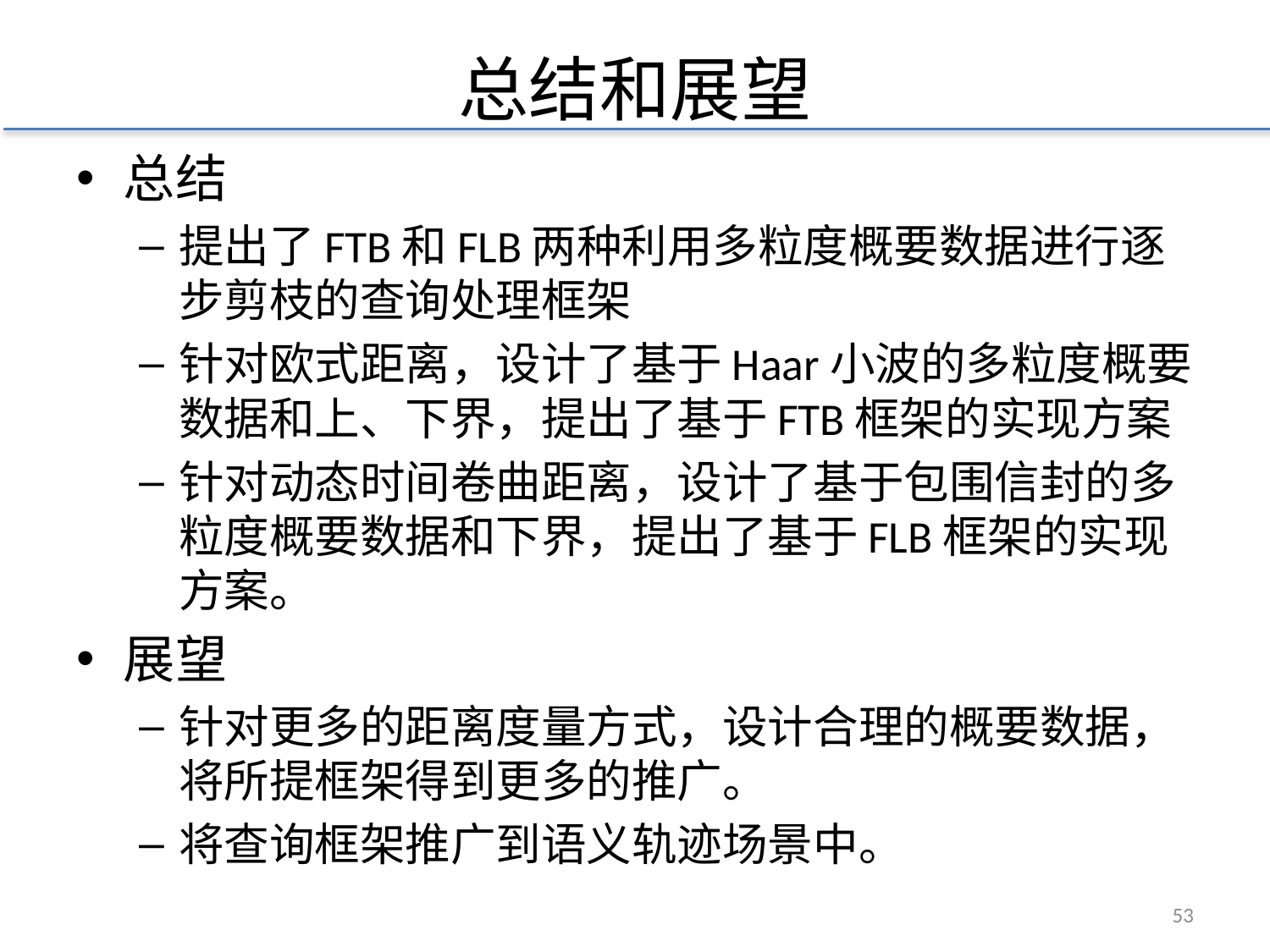

# 总结和展望
总结
提出了FTB和FLB两种利用多粒度概要数据进行逐步剪枝的查询处理框架
针对欧式距离，设计了基于Haar小波的多粒度概要数据和上、下界，提出了基于FTB框架的实现方案
针对动态时间卷曲距离，设计了基于包围信封的多粒度概要数据和下界，提出了基于FLB框架的实现方案。
展望
针对更多的距离度量方式，设计合理的概要数据，将所提框架得到更多的推广。
将查询框架推广到语义轨迹场景中。
53